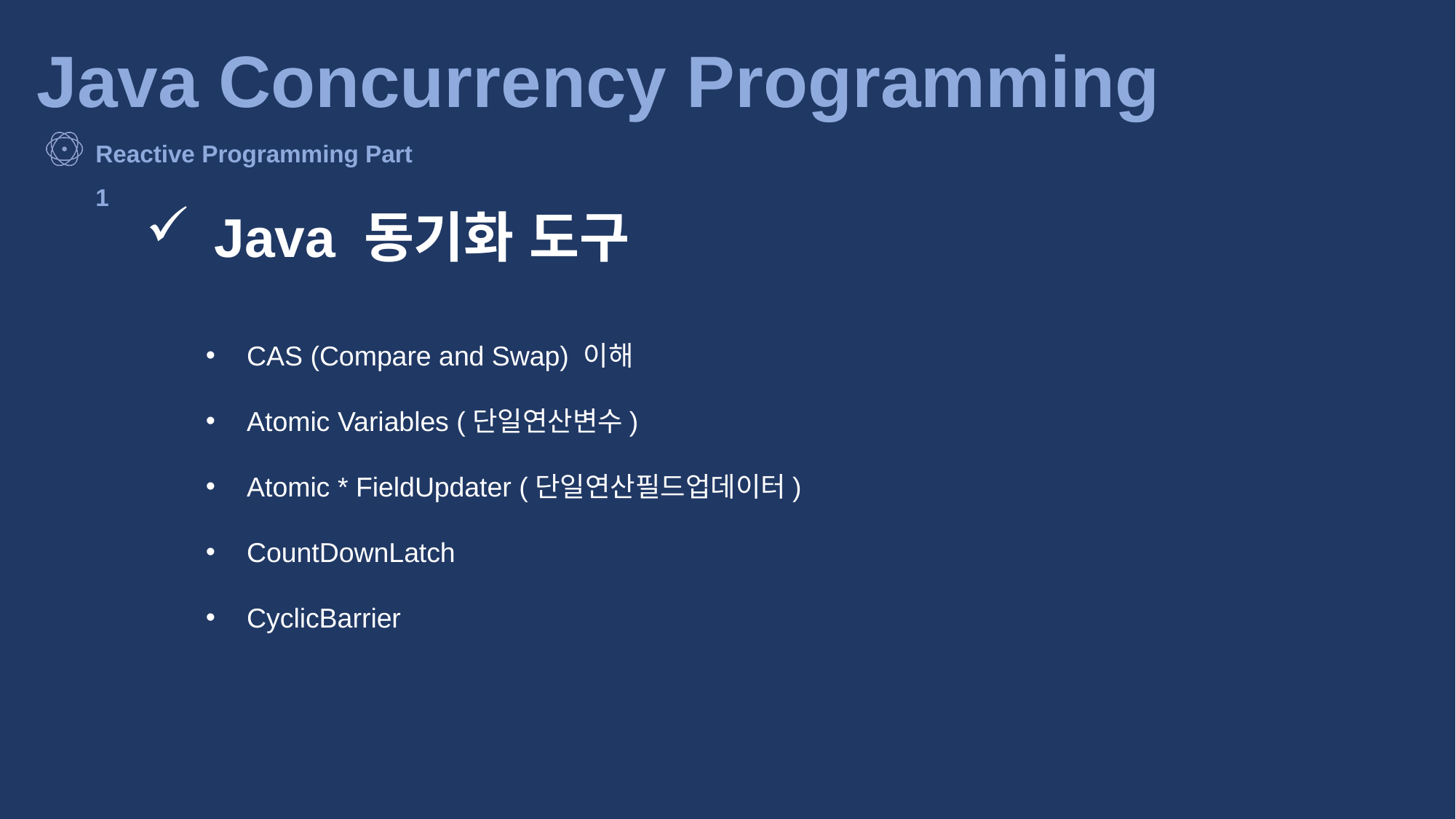

Java 동기화 도구
CAS (Compare and Swap) 이해
Atomic Variables (단일연산변수)
Atomic * FieldUpdater (단일연산필드업데이터)
CountDownLatch
CyclicBarrier